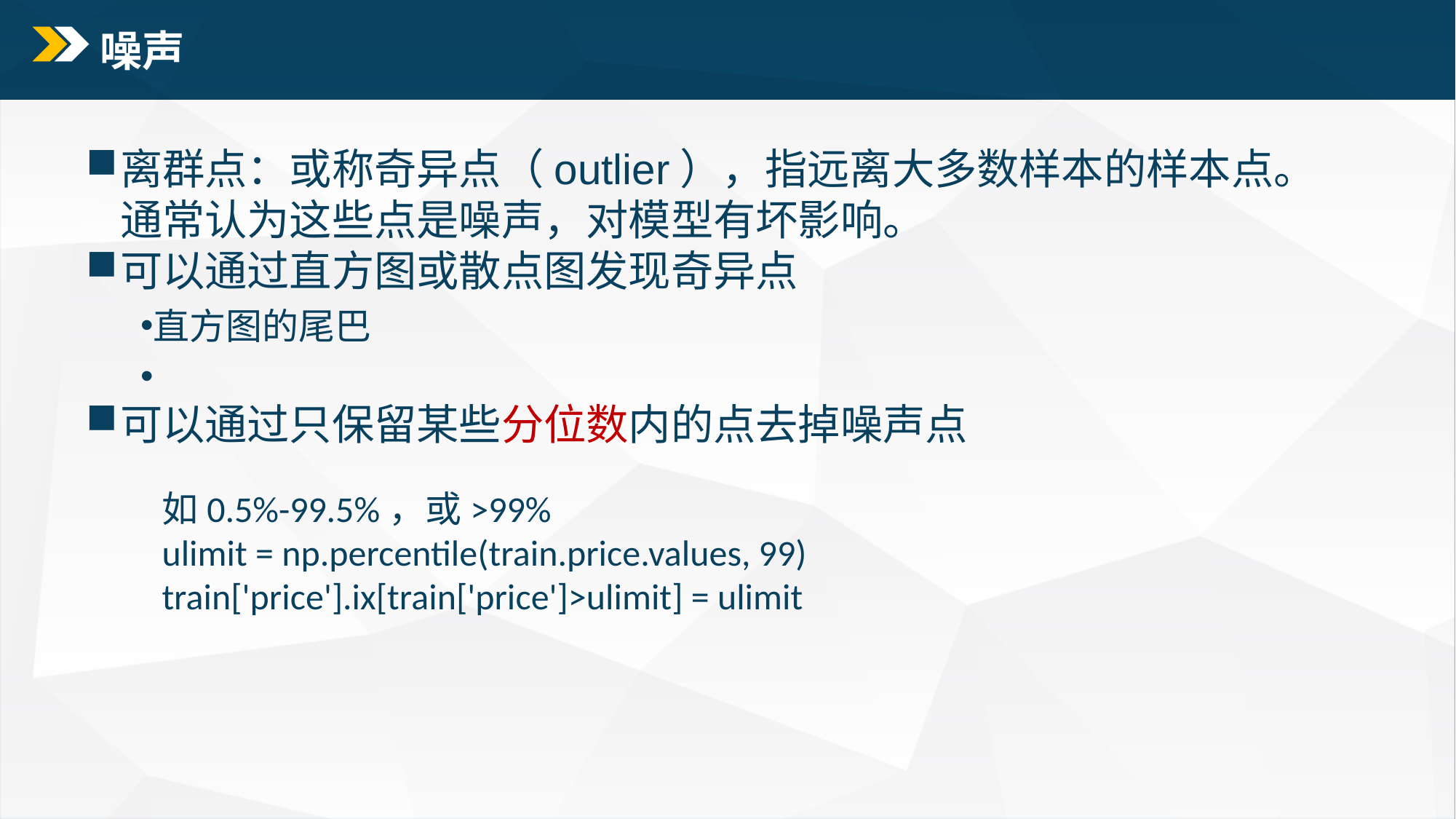

# 噪声
离群点：或称奇异点（outlier），指远离大多数样本的样本点。通常认为这些点是噪声，对模型有坏影响。
可以通过直方图或散点图发现奇异点
直方图的尾巴

可以通过只保留某些分位数内的点去掉噪声点
如0.5%-99.5%，或>99%
ulimit = np.percentile(train.price.values, 99)
train['price'].ix[train['price']>ulimit] = ulimit